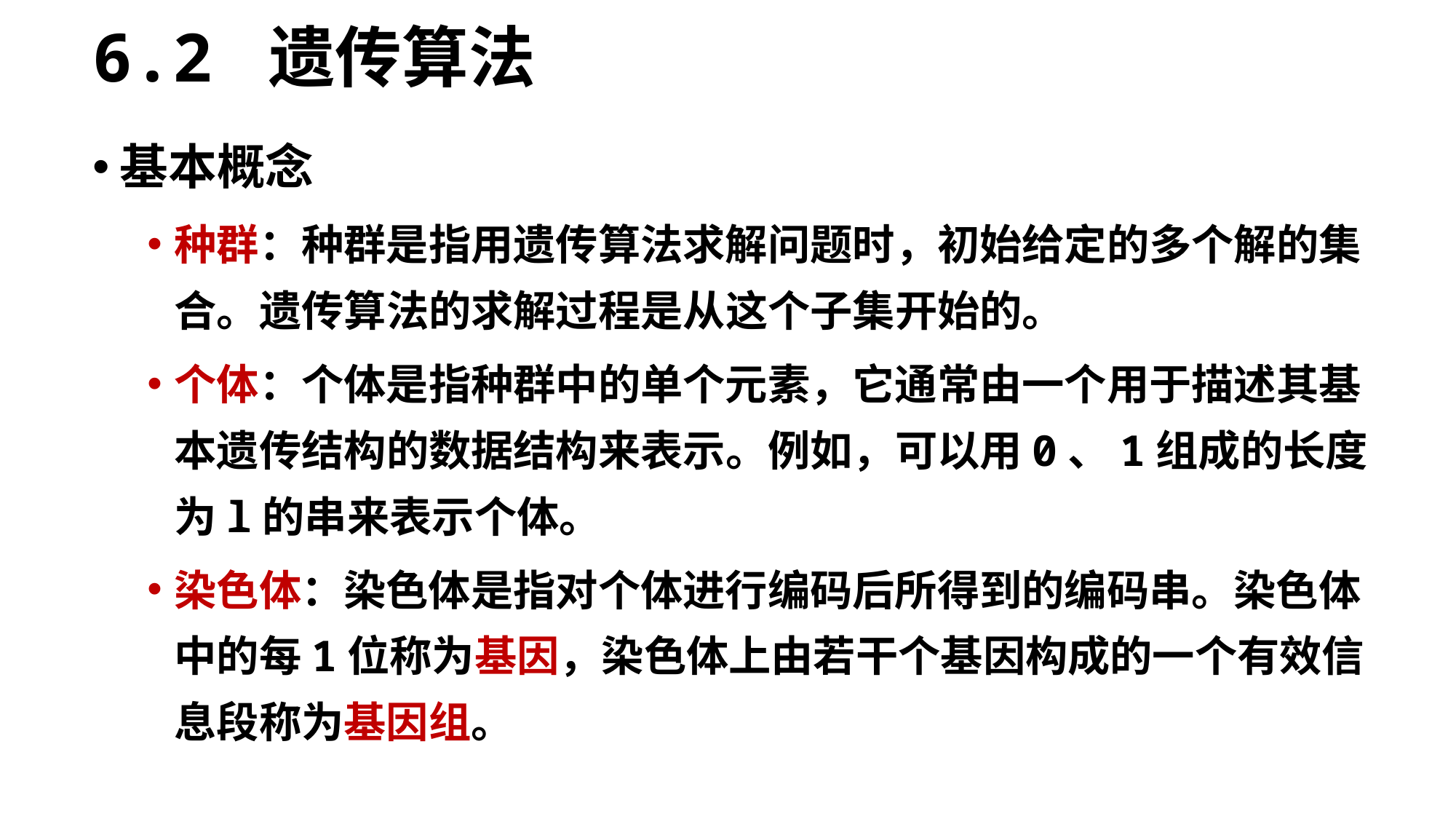

6.2 遗传算法
基本概念
种群：种群是指用遗传算法求解问题时，初始给定的多个解的集合。遗传算法的求解过程是从这个子集开始的。
个体：个体是指种群中的单个元素，它通常由一个用于描述其基本遗传结构的数据结构来表示。例如，可以用0、1组成的长度为l的串来表示个体。
染色体：染色体是指对个体进行编码后所得到的编码串。染色体中的每1位称为基因，染色体上由若干个基因构成的一个有效信息段称为基因组。